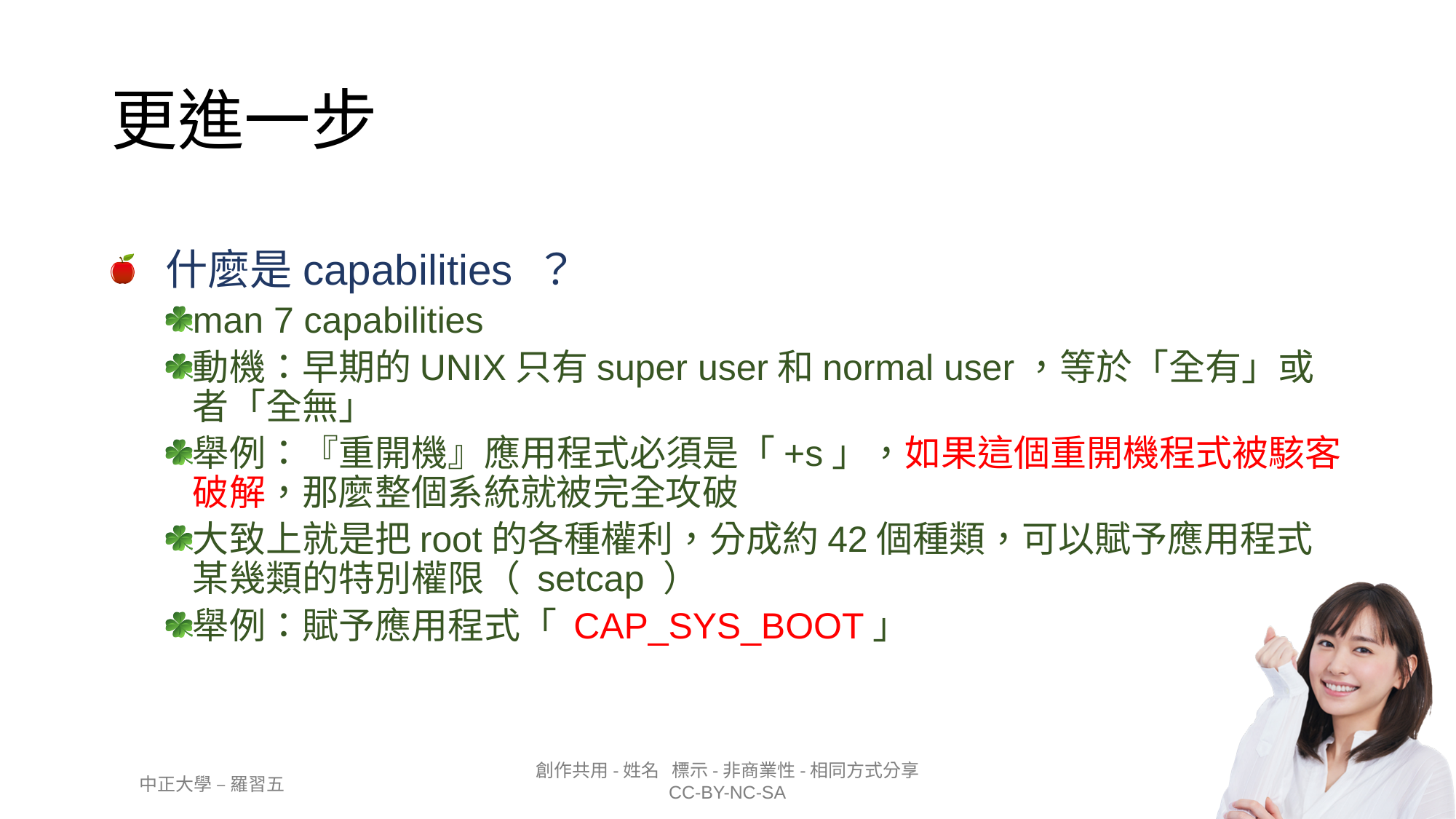

# 更進一步
什麼是capabilities ？
man 7 capabilities
動機：早期的UNIX只有super user和normal user，等於「全有」或者「全無」
舉例：『重開機』應用程式必須是「+s」，如果這個重開機程式被駭客破解，那麼整個系統就被完全攻破
大致上就是把root的各種權利，分成約42個種類，可以賦予應用程式某幾類的特別權限（ setcap ）
舉例：賦予應用程式「 CAP_SYS_BOOT」